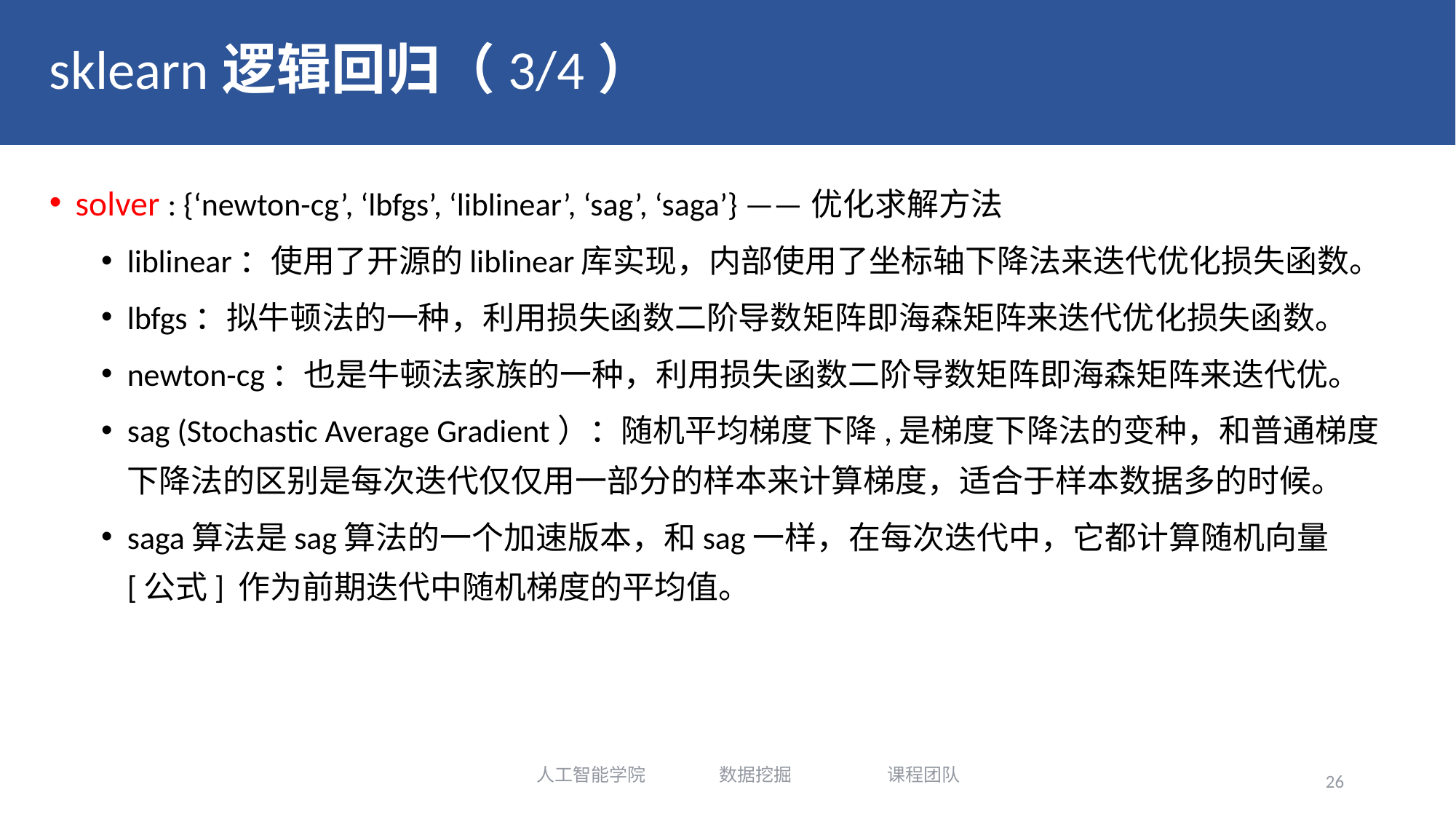

# sklearn逻辑回归（3/4）
solver : {‘newton-cg’, ‘lbfgs’, ‘liblinear’, ‘sag’, ‘saga’} ——优化求解方法
liblinear：使用了开源的liblinear库实现，内部使用了坐标轴下降法来迭代优化损失函数。
lbfgs：拟牛顿法的一种，利用损失函数二阶导数矩阵即海森矩阵来迭代优化损失函数。
newton-cg：也是牛顿法家族的一种，利用损失函数二阶导数矩阵即海森矩阵来迭代优。
sag (Stochastic Average Gradient）：随机平均梯度下降,是梯度下降法的变种，和普通梯度下降法的区别是每次迭代仅仅用一部分的样本来计算梯度，适合于样本数据多的时候。
saga算法是sag算法的一个加速版本，和sag一样，在每次迭代中，它都计算随机向量 [公式] 作为前期迭代中随机梯度的平均值。

人工智能学院             数据挖掘                 课程团队
26